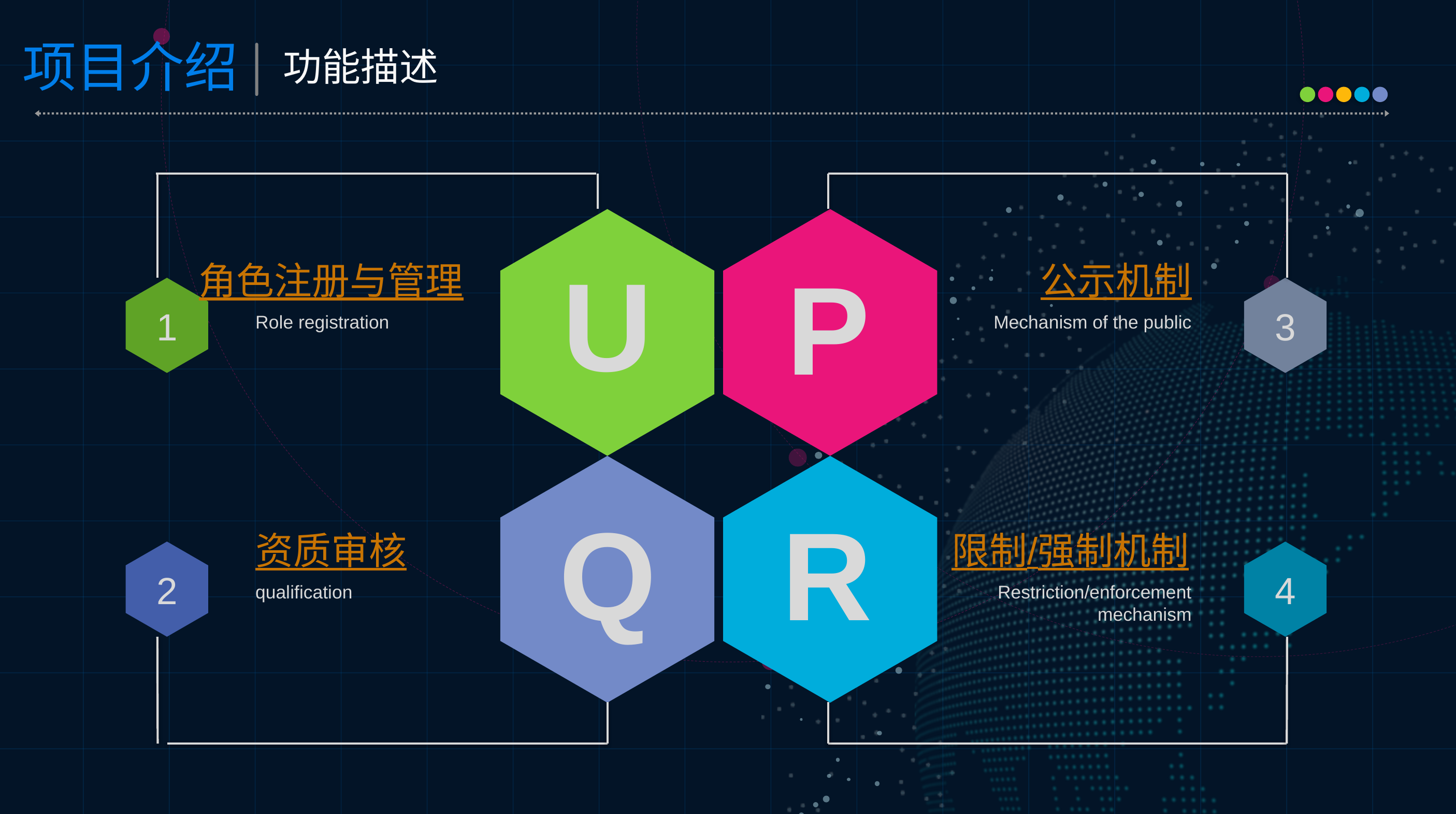

功能描述
角色注册与管理
1
Role registration
公示机制
3
Mechanism of the public

U

P

Q

R
限制/强制机制
4
Restriction/enforcement mechanism
资质审核
2
qualification